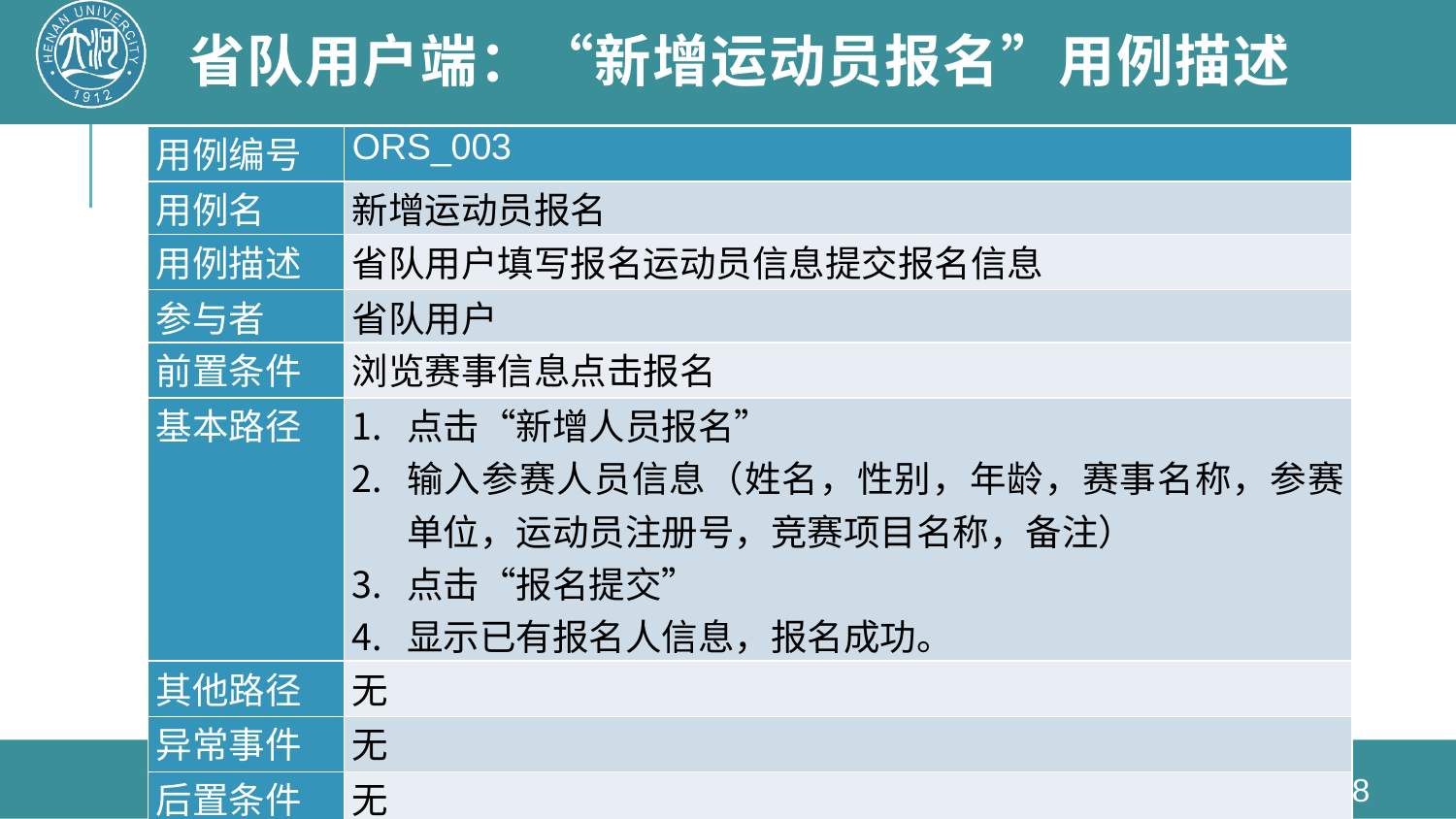

# 省队用户端：“新增运动员报名”用例描述
| 用例编号 | ORS\_003 |
| --- | --- |
| 用例名 | 新增运动员报名 |
| 用例描述 | 省队用户填写报名运动员信息提交报名信息 |
| 参与者 | 省队用户 |
| 前置条件 | 浏览赛事信息点击报名 |
| 基本路径 | 点击“新增人员报名” 输入参赛人员信息（姓名，性别，年龄，赛事名称，参赛单位，运动员注册号，竞赛项目名称，备注） 点击“报名提交” 显示已有报名人信息，报名成功。 |
| 其他路径 | 无 |
| 异常事件 | 无 |
| 后置条件 | 无 |
2020/6/3
软件工程
38